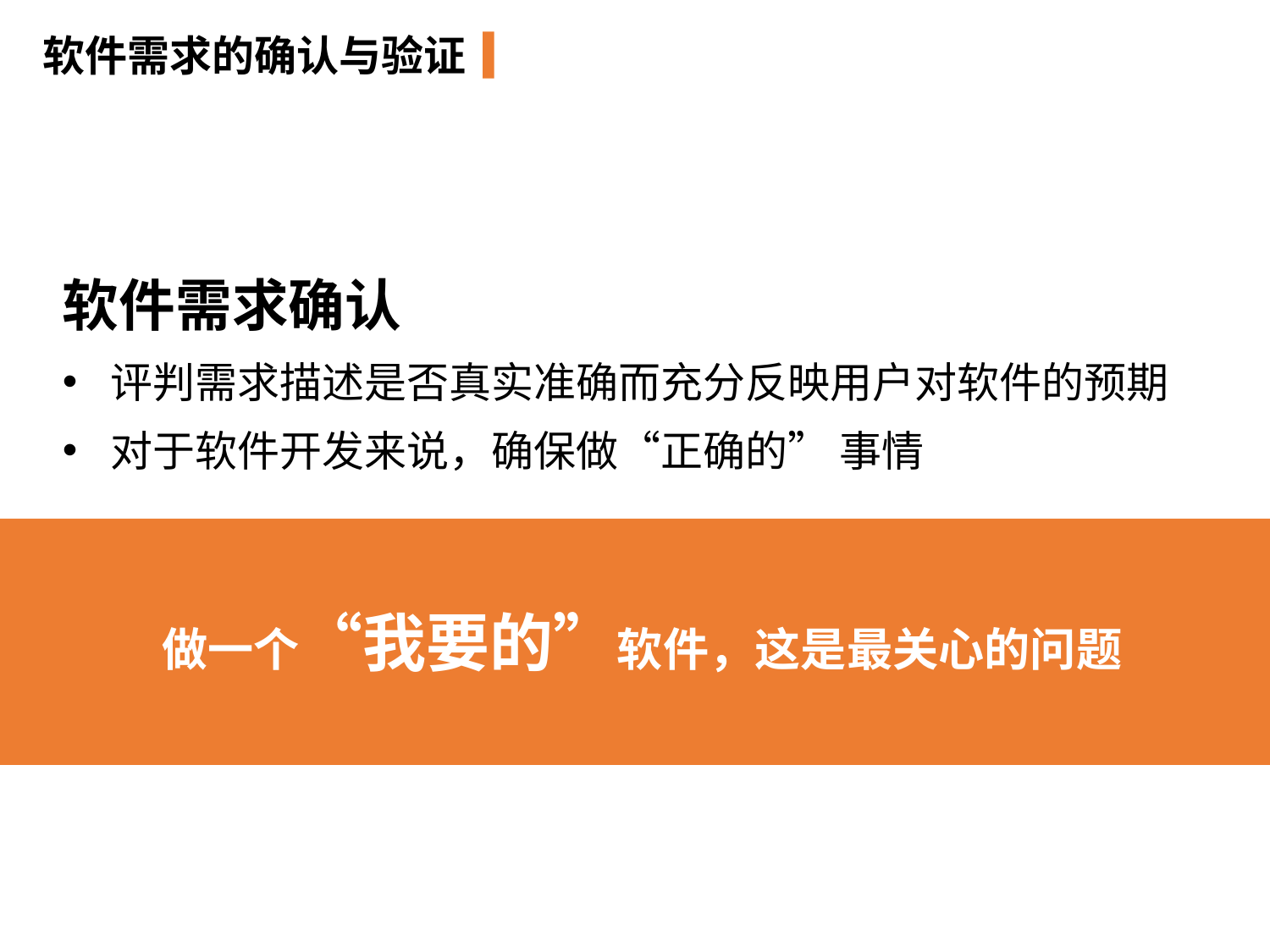

软件需求的确认与验证

软件需求确认
评判需求描述是否真实准确而充分反映用户对软件的预期
对于软件开发来说，确保做“正确的” 事情

做一个“我要的”软件，这是最关心的问题